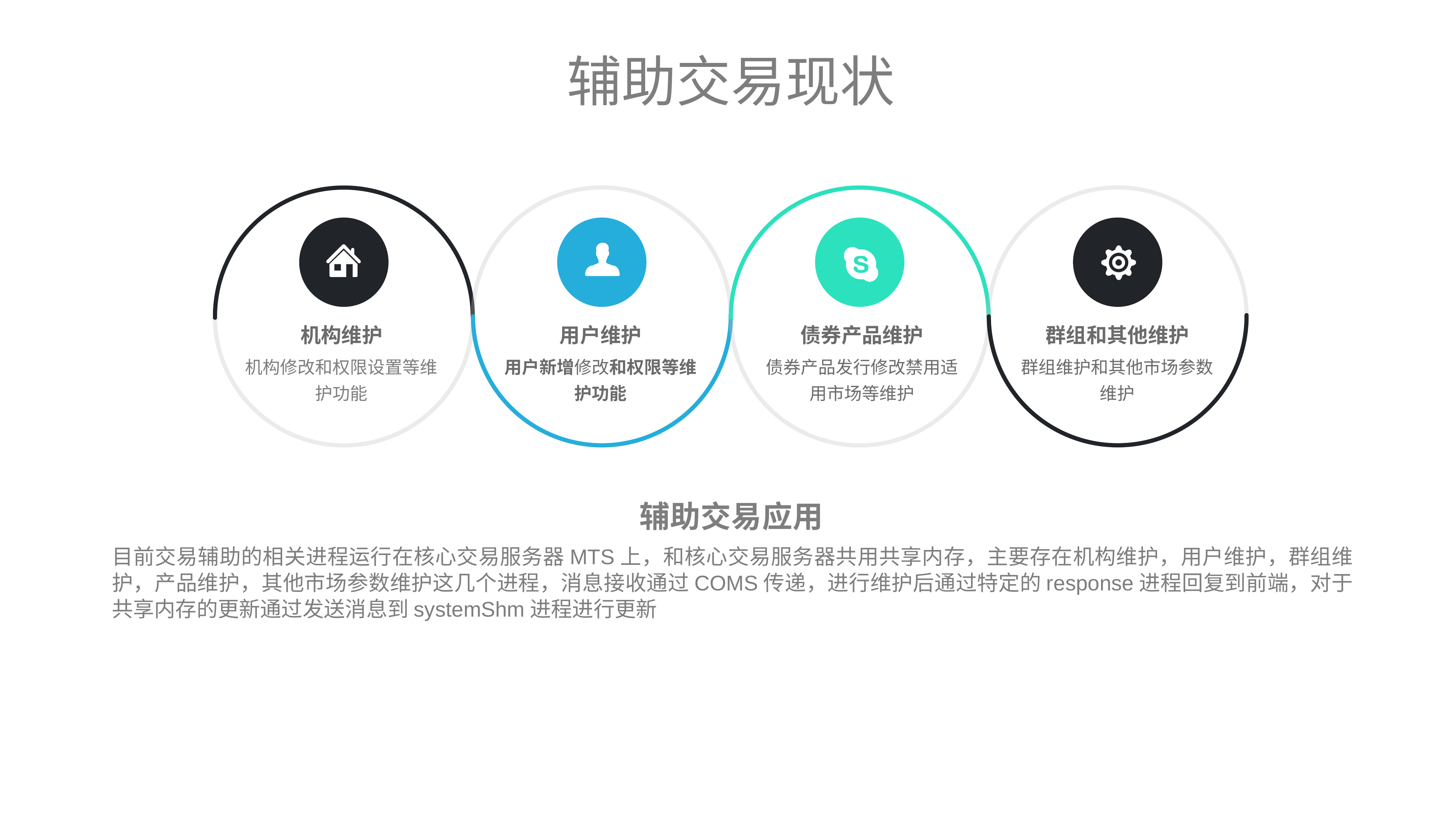

辅助交易现状

机构维护
机构修改和权限设置等维护功能
用户维护
用户新增修改和权限等维护功能
债券产品维护
债券产品发行修改禁用适用市场等维护
群组和其他维护
群组维护和其他市场参数维护
辅助交易应用
目前交易辅助的相关进程运行在核心交易服务器MTS上，和核心交易服务器共用共享内存，主要存在机构维护，用户维护，群组维护，产品维护，其他市场参数维护这几个进程，消息接收通过COMS传递，进行维护后通过特定的response进程回复到前端，对于共享内存的更新通过发送消息到systemShm进程进行更新